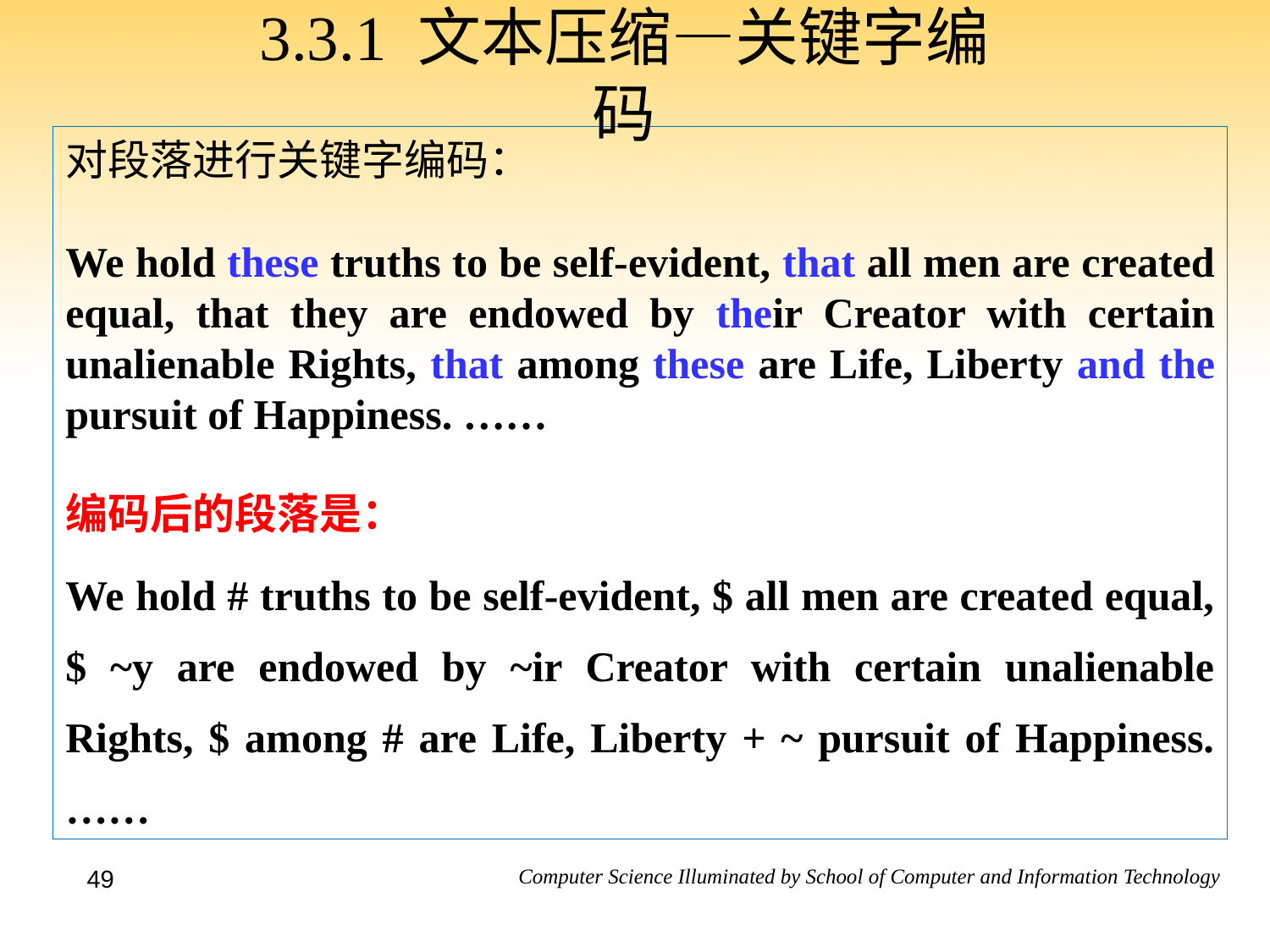

# 3.3.1 文本压缩—关键字编码
对段落进行关键字编码：

We hold these truths to be self-evident, that all men are created equal, that they are endowed by their Creator with certain unalienable Rights, that among these are Life, Liberty and the pursuit of Happiness. ……

编码后的段落是：
We hold # truths to be self-evident, $ all men are created equal, $ ~y are endowed by ~ir Creator with certain unalienable Rights, $ among # are Life, Liberty + ~ pursuit of Happiness. ……
49